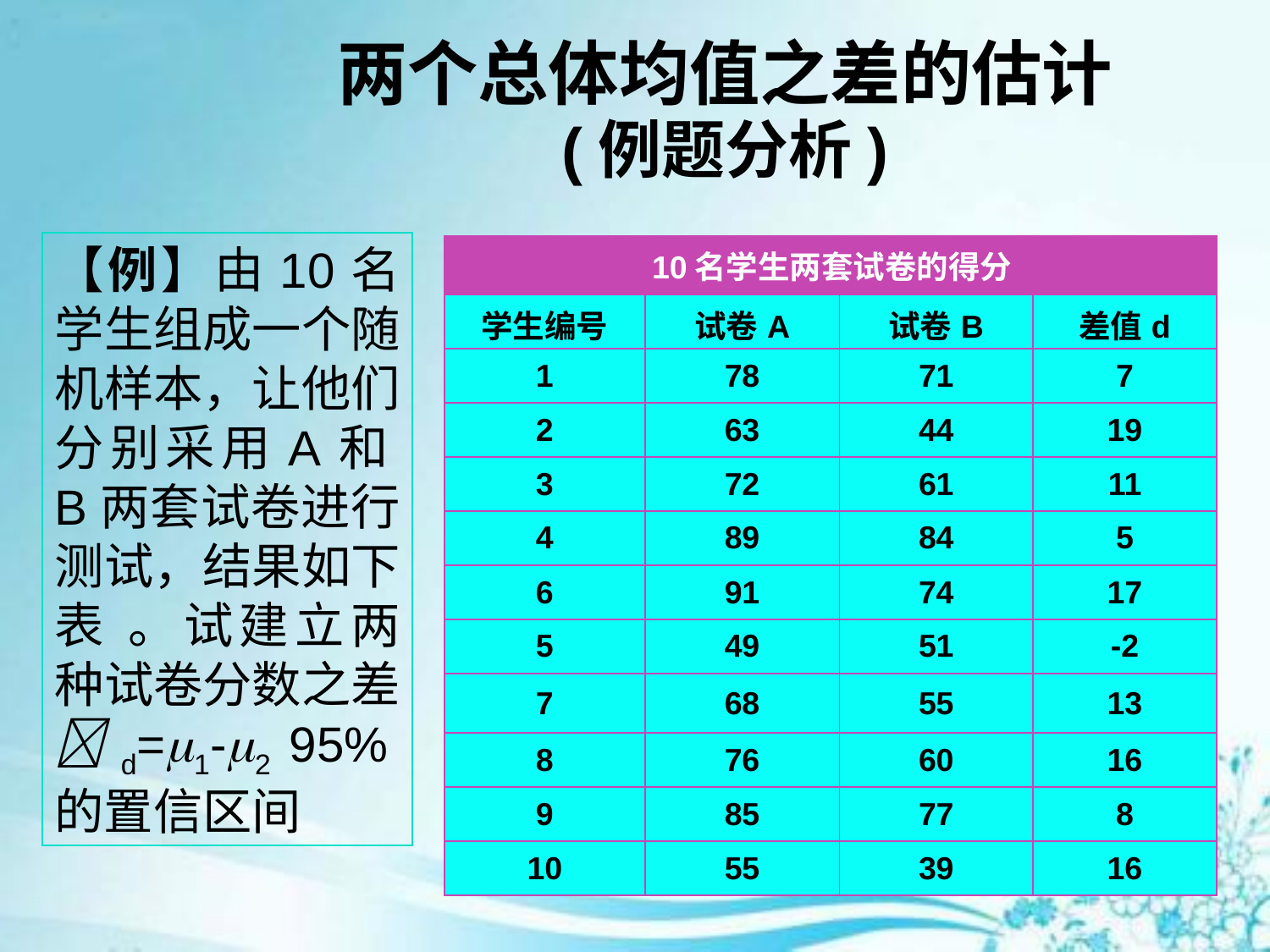

# 两个总体均值之差的估计 (例题分析)
【例】由10名学生组成一个随机样本，让他们分别采用A和B两套试卷进行测试，结果如下表 。试建立两种试卷分数之差μd=μ1-μ2 95%的置信区间
| 10名学生两套试卷的得分 |  |  |  |
| --- | --- | --- | --- |
| 学生编号 | 试卷A | 试卷B | 差值d |
| 1 | 78 | 71 | 7 |
| 2 | 63 | 44 | 19 |
| 3 | 72 | 61 | 11 |
| 4 | 89 | 84 | 5 |
| 6 | 91 | 74 | 17 |
| 5 | 49 | 51 | -2 |
| 7 | 68 | 55 | 13 |
| 8 | 76 | 60 | 16 |
| 9 | 85 | 77 | 8 |
| 10 | 55 | 39 | 16 |